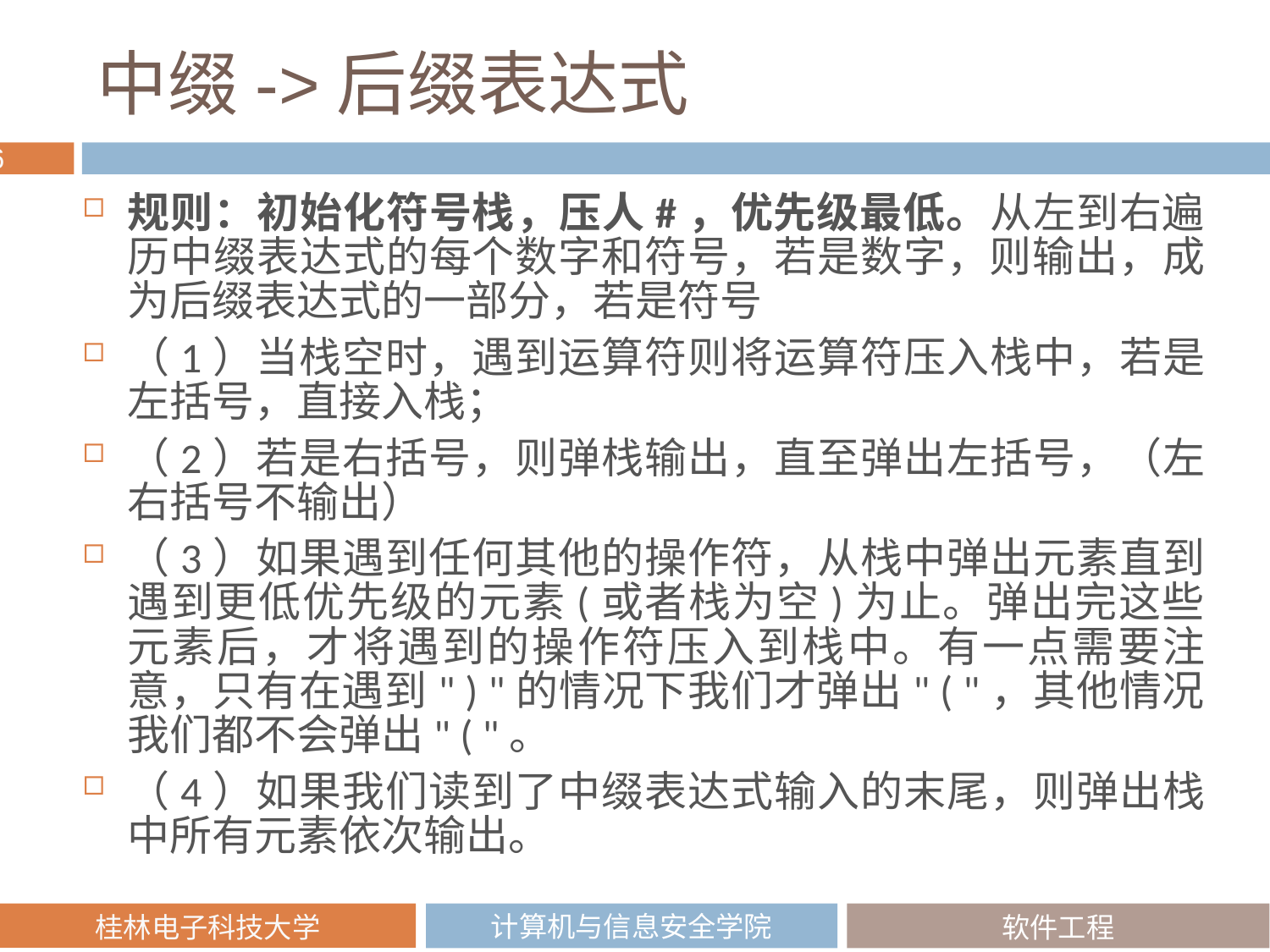

# 中缀->后缀表达式
规则：初始化符号栈，压人#，优先级最低。从左到右遍历中缀表达式的每个数字和符号，若是数字，则输出，成为后缀表达式的一部分，若是符号
（1）当栈空时，遇到运算符则将运算符压入栈中，若是左括号，直接入栈；
（2）若是右括号，则弹栈输出，直至弹出左括号，（左右括号不输出）
（3）如果遇到任何其他的操作符，从栈中弹出元素直到遇到更低优先级的元素(或者栈为空)为止。弹出完这些元素后，才将遇到的操作符压入到栈中。有一点需要注意，只有在遇到" ) "的情况下我们才弹出" ( "，其他情况我们都不会弹出" ( "。
（4）如果我们读到了中缀表达式输入的末尾，则弹出栈中所有元素依次输出。